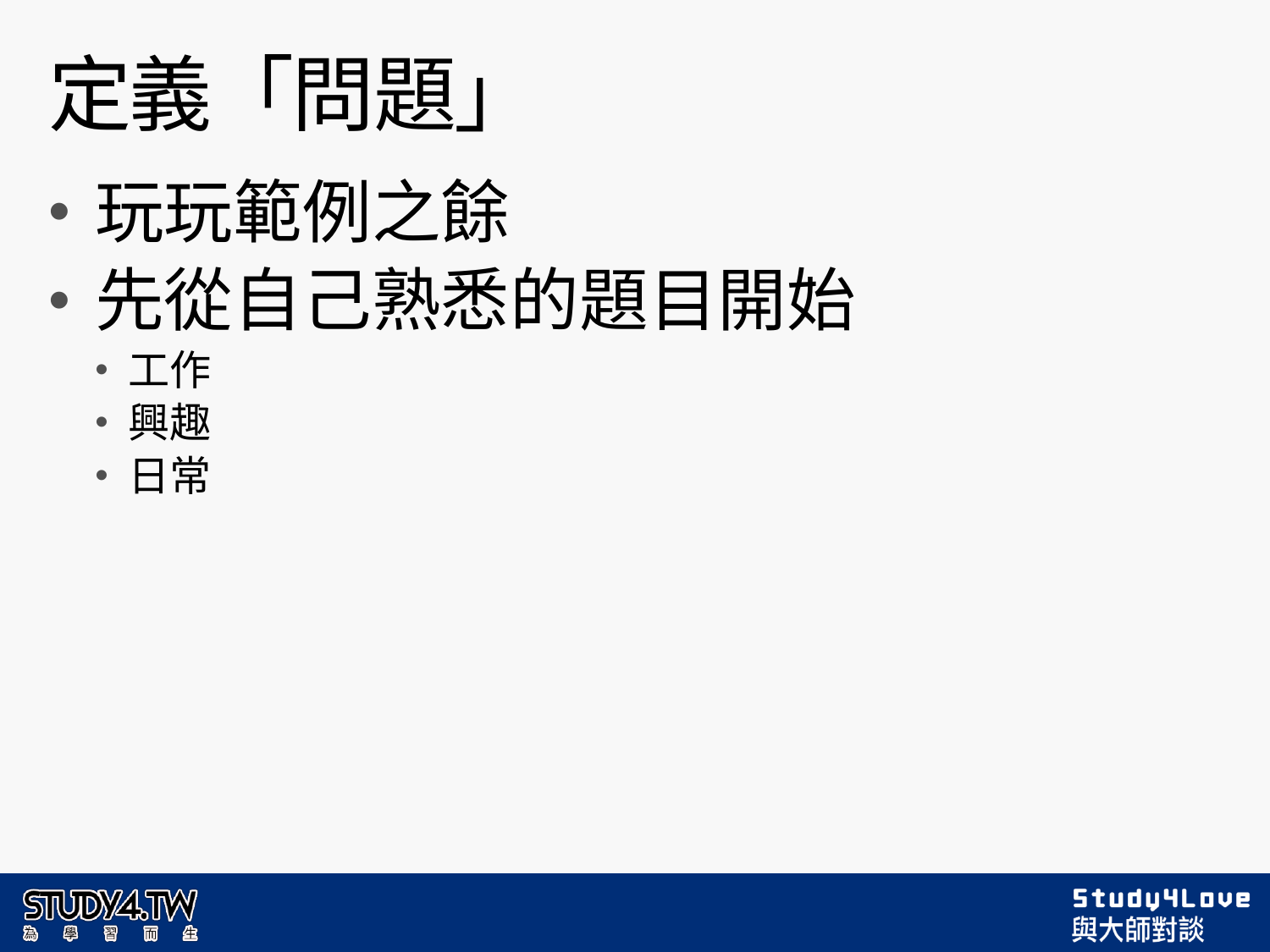

# 定義「問題」
玩玩範例之餘
先從自己熟悉的題目開始
工作
興趣
日常